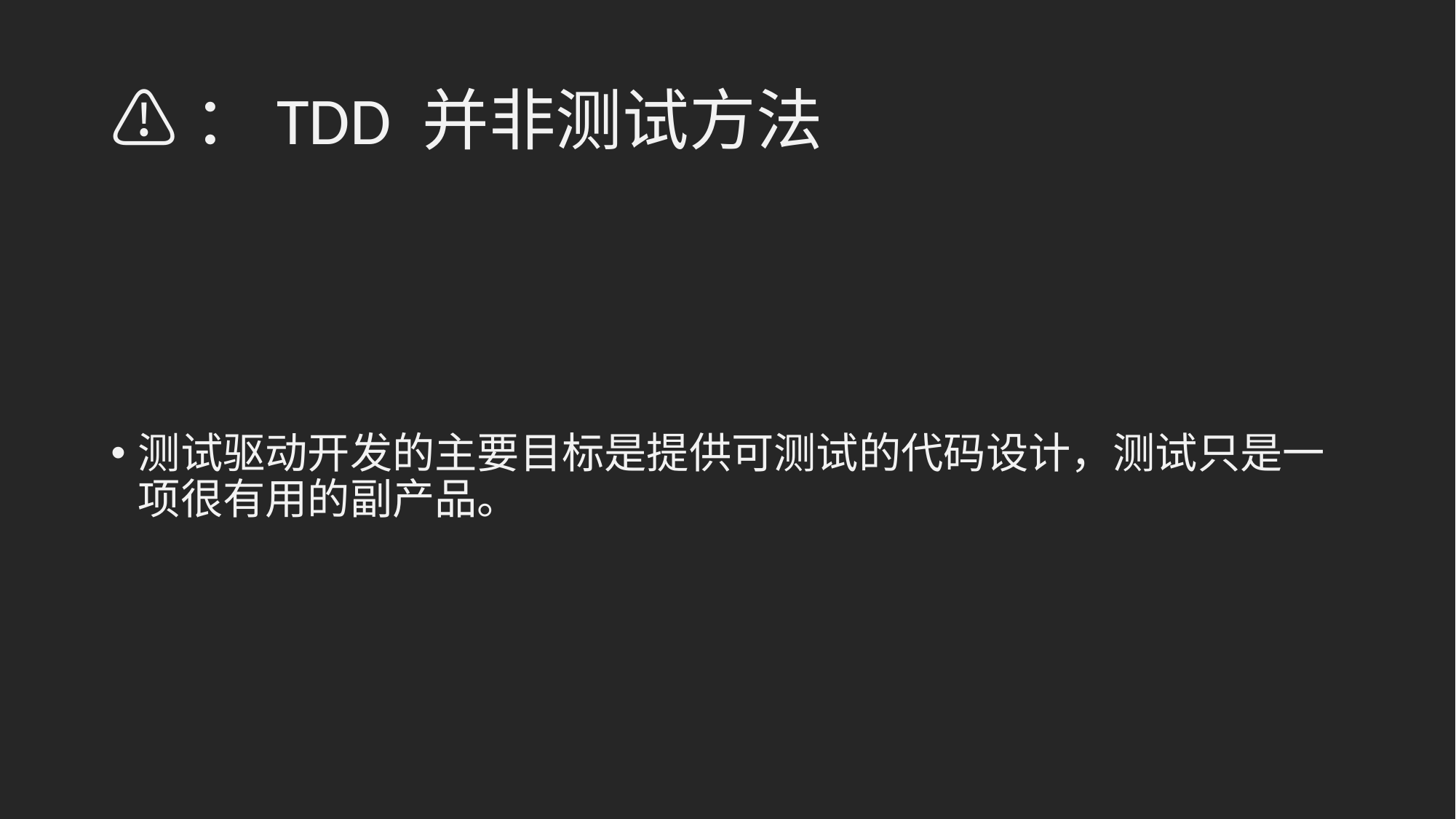

# ⚠️：TDD 并非测试方法
测试驱动开发的主要目标是提供可测试的代码设计，测试只是一项很有用的副产品。